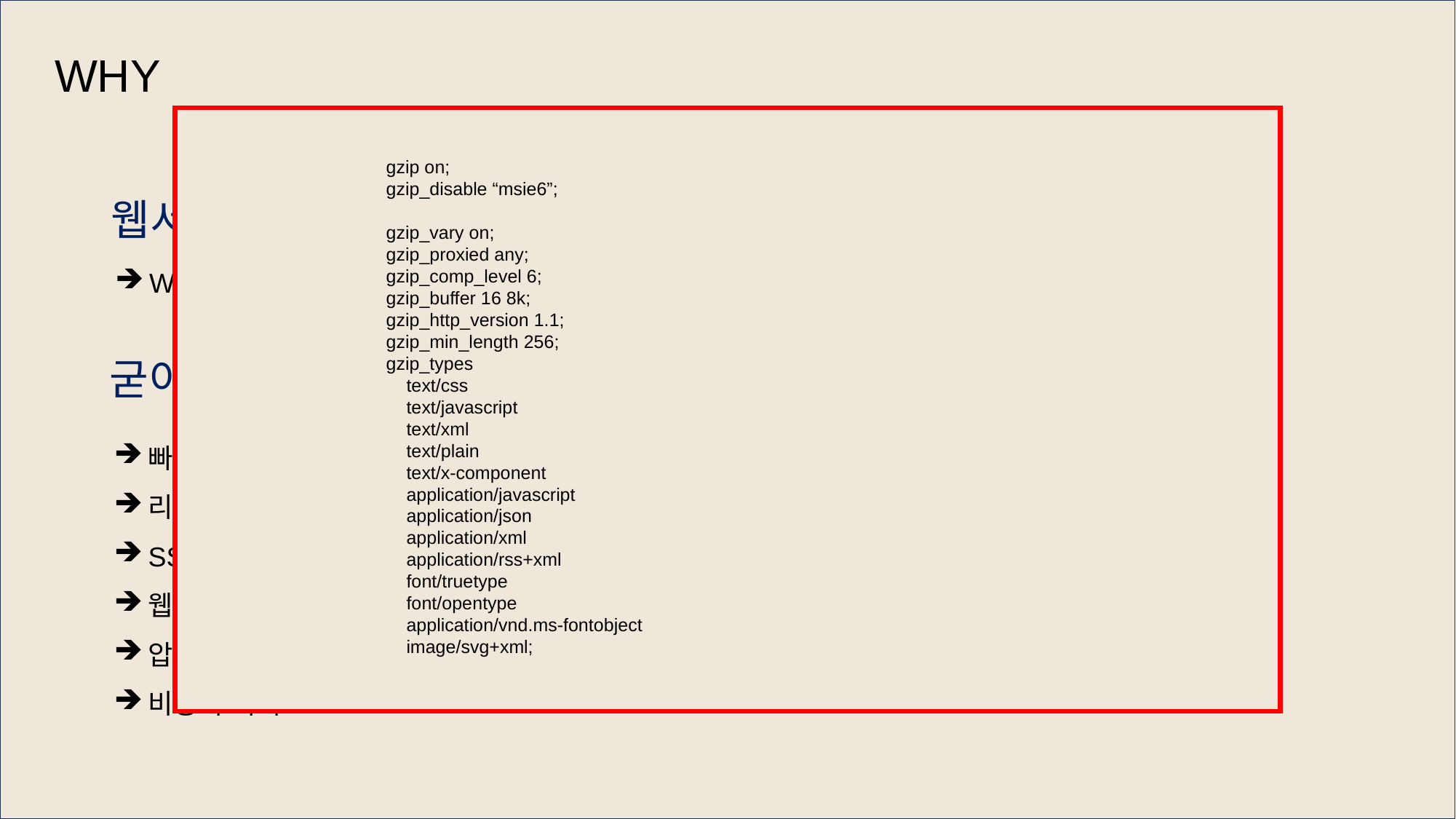

WHY

gzip on;
gzip_disable “msie6”;

gzip_vary on;
gzip_proxied any;
gzip_comp_level 6;
gzip_buffer 16 8k;
gzip_http_version 1.1;
gzip_min_length 256;
gzip_types
    text/css
    text/javascript
    text/xml
    text/plain
    text/x-component
    application/javascript
    application/json
    application/xml
    application/rss+xml
    font/truetype
    font/opentype
    application/vnd.ms-fontobject
    image/svg+xml;
웹서버를 별도로 운영하는 이유?
WAS의 부담을 줄여주기 위해

굳이 Nginx를 사용하는 이유?
빠르다
리버스 프록시로 사용 가능 (Reverse Proxy)
SSL 지원
웹페이지 접근 인증
압축
비동기 처리